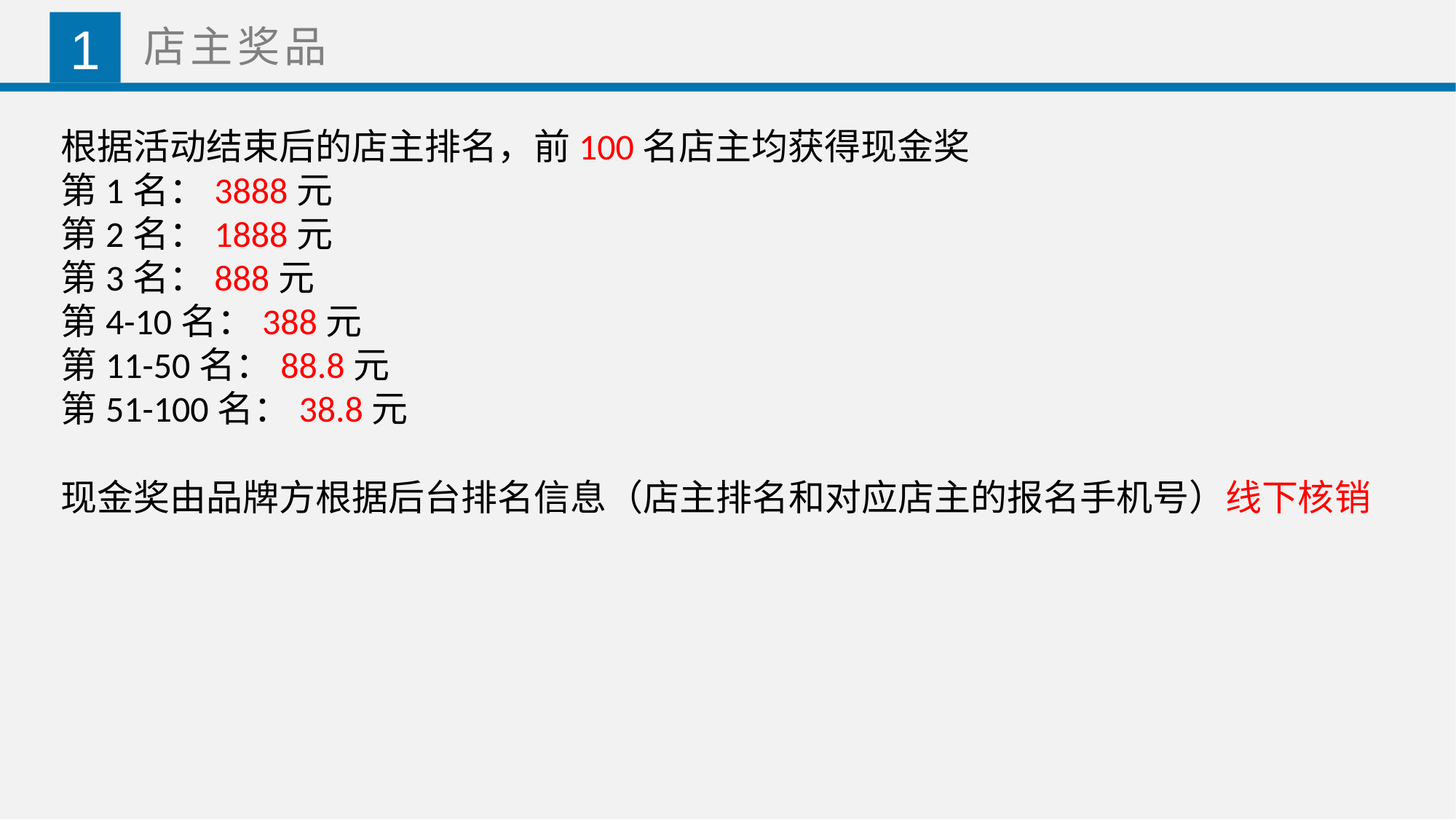

1
店主奖品

根据活动结束后的店主排名，前100名店主均获得现金奖
第1名：3888元
第2名：1888元
第3名：888元
第4-10名：388元
第11-50名：88.8元
第51-100名：38.8元
现金奖由品牌方根据后台排名信息（店主排名和对应店主的报名手机号）线下核销